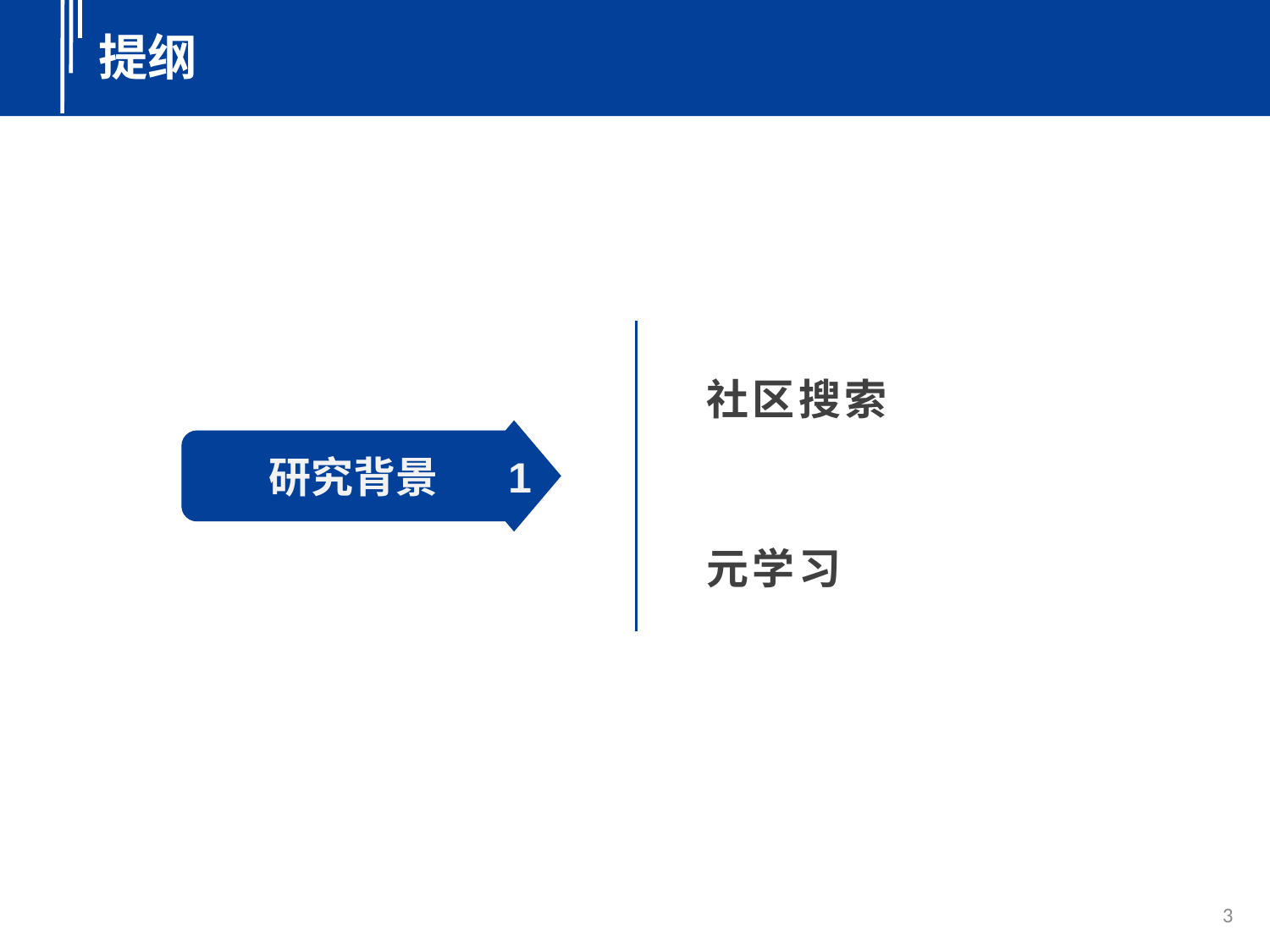

提纲
提纲
社区搜索
 1
研究背景
元学习
3